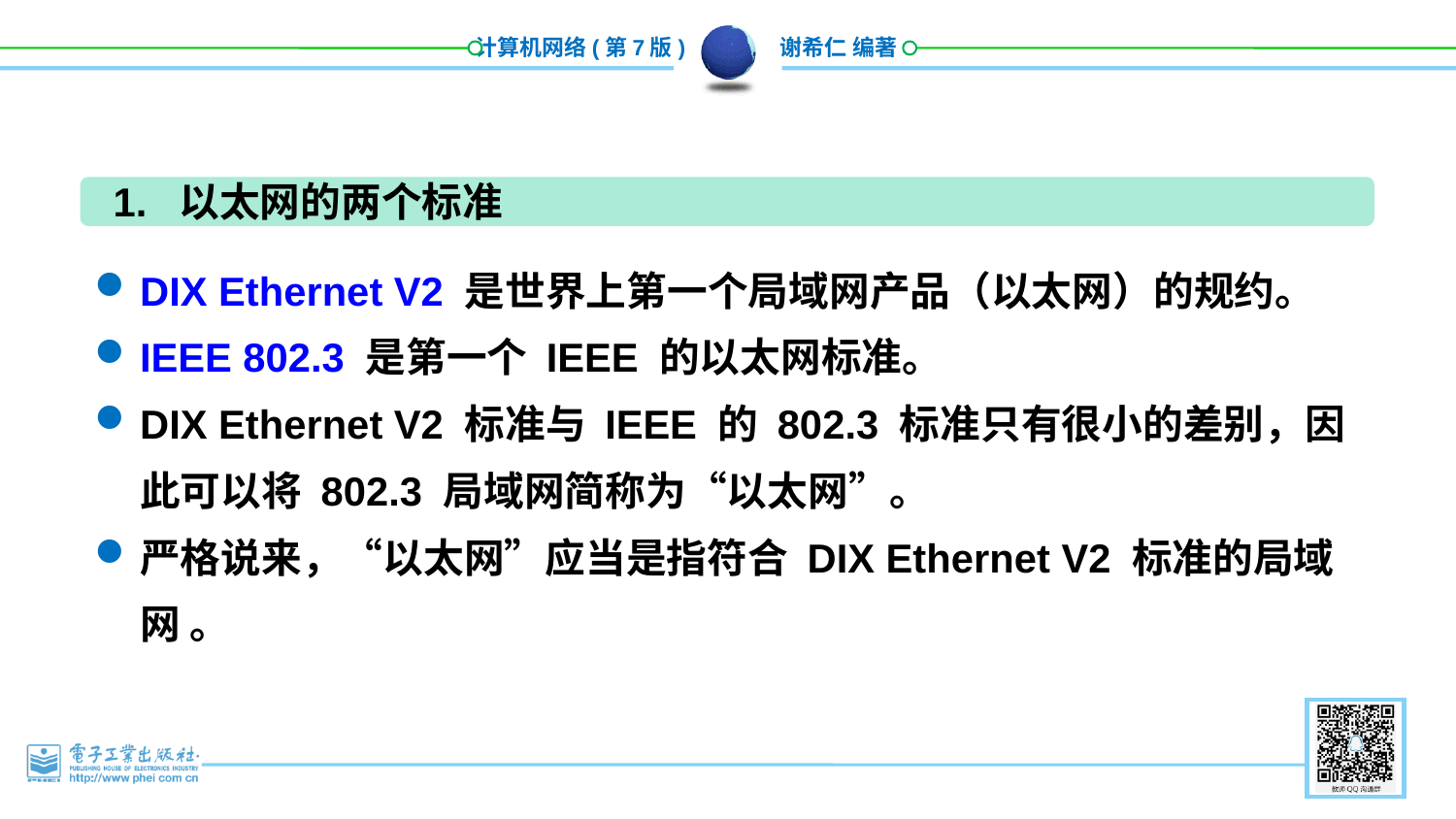

1.  以太网的两个标准

DIX Ethernet V2 是世界上第一个局域网产品（以太网）的规约。
IEEE 802.3 是第一个 IEEE 的以太网标准。
DIX Ethernet V2 标准与 IEEE 的 802.3 标准只有很小的差别，因此可以将 802.3 局域网简称为“以太网”。
严格说来，“以太网”应当是指符合 DIX Ethernet V2 标准的局域网 。